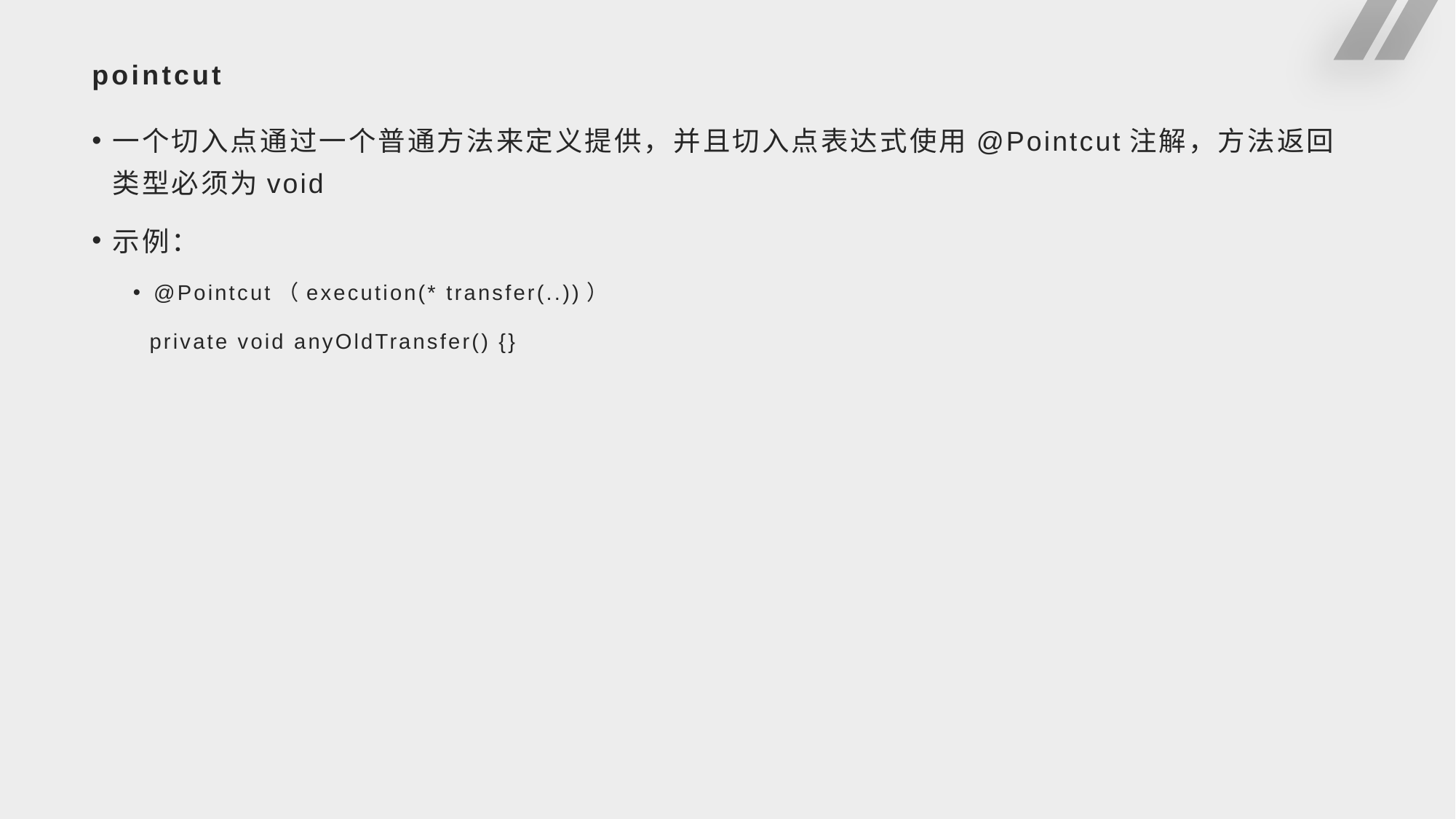

# pointcut
一个切入点通过一个普通方法来定义提供，并且切入点表达式使用@Pointcut注解，方法返回类型必须为void
示例：
@Pointcut（execution(* transfer(..))）
  private void anyOldTransfer() {}